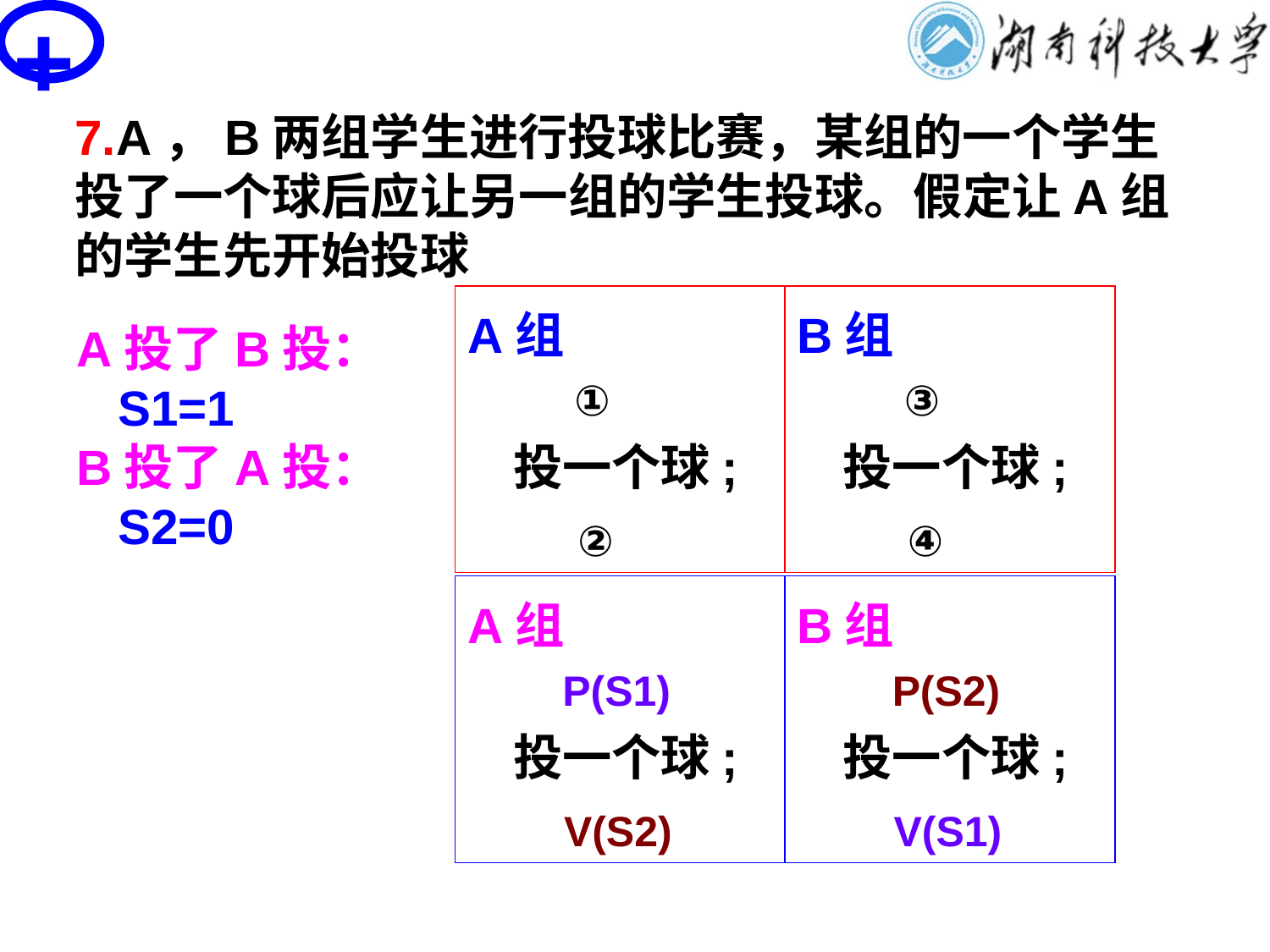

+

# PV操作思考题
7.A，B两组学生进行投球比赛，某组的一个学生投了一个球后应让另一组的学生投球。假定让A组的学生先开始投球
A组
         ①
   投一个球;
        ②
B组
         ③
   投一个球;
        ④
A投了B投：
   S1=1
B投了A投：
   S2=0
A组
        P(S1)
   投一个球;
       V(S2)
B组
        P(S2)
   投一个球;
       V(S1)